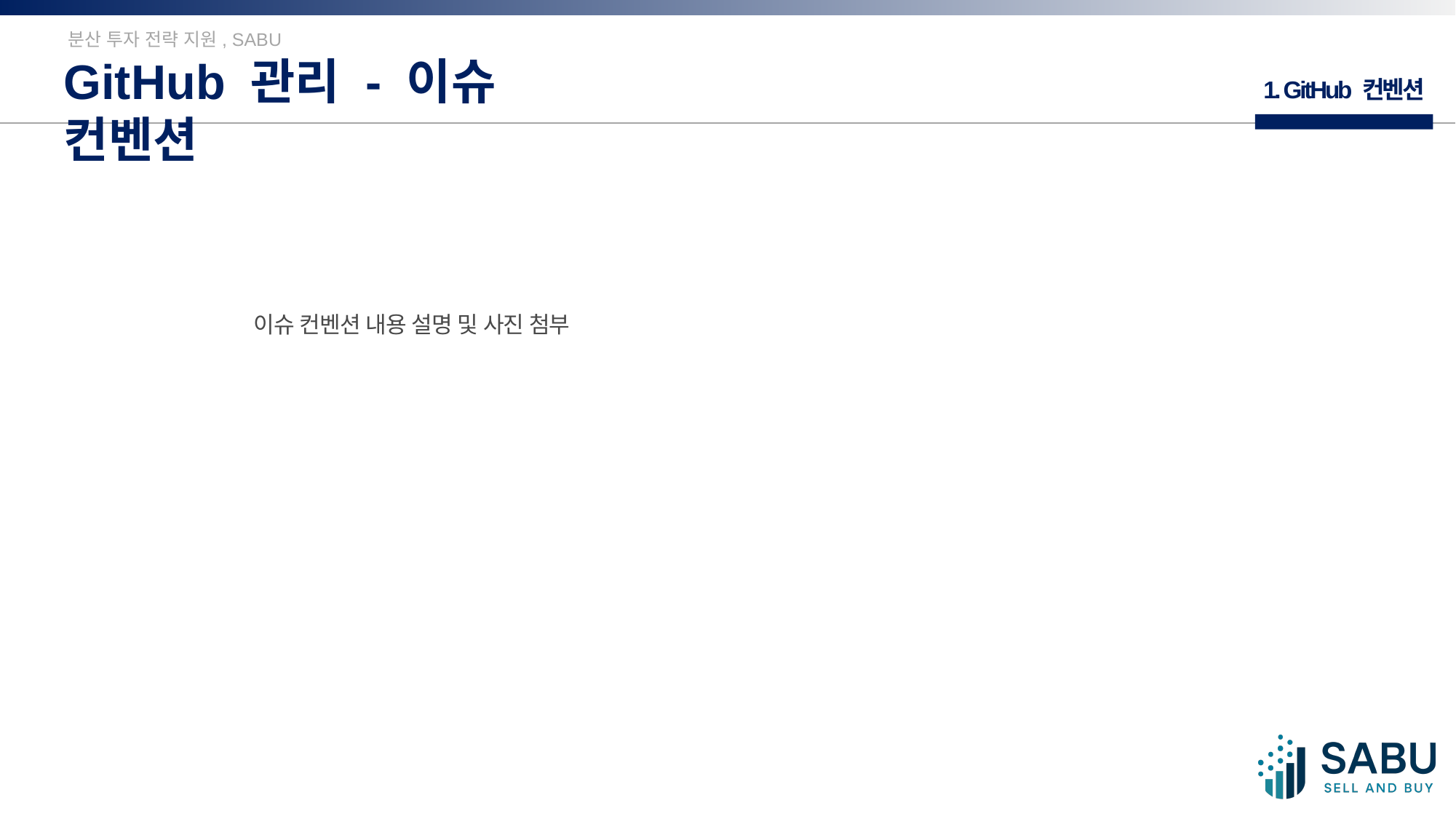

분산 투자 전략 지원, SABU
GitHub 관리 - 이슈 컨벤션
1. GitHub 컨벤션

이슈 컨벤션 내용 설명 및 사진 첨부